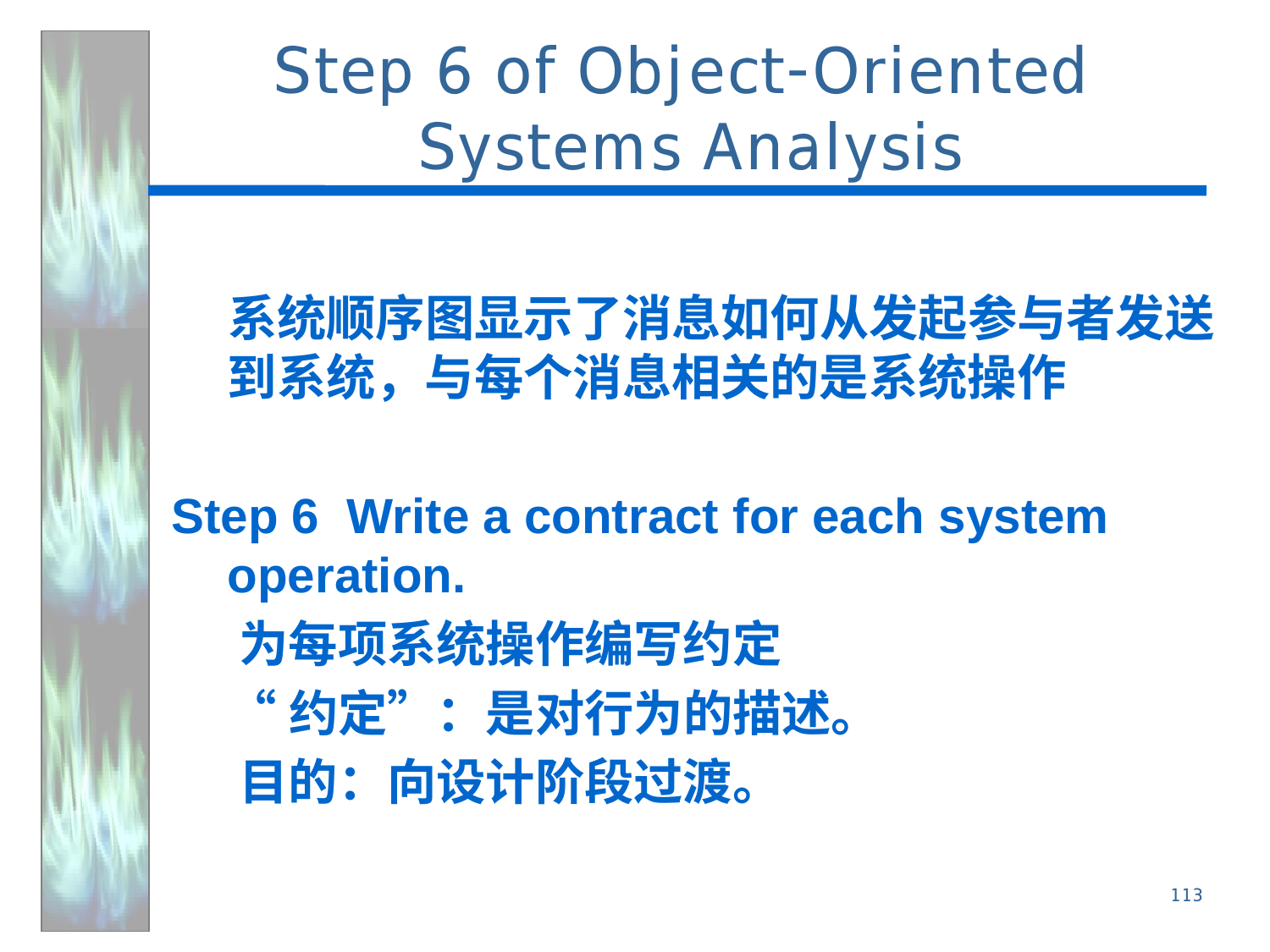

# Step 6 of Object-Oriented Systems Analysis

    系统顺序图显示了消息如何从发起参与者发送到系统，与每个消息相关的是系统操作

Step 6  Write a contract for each system operation.
     为每项系统操作编写约定
     “约定”：是对行为的描述。
     目的：向设计阶段过渡。

113